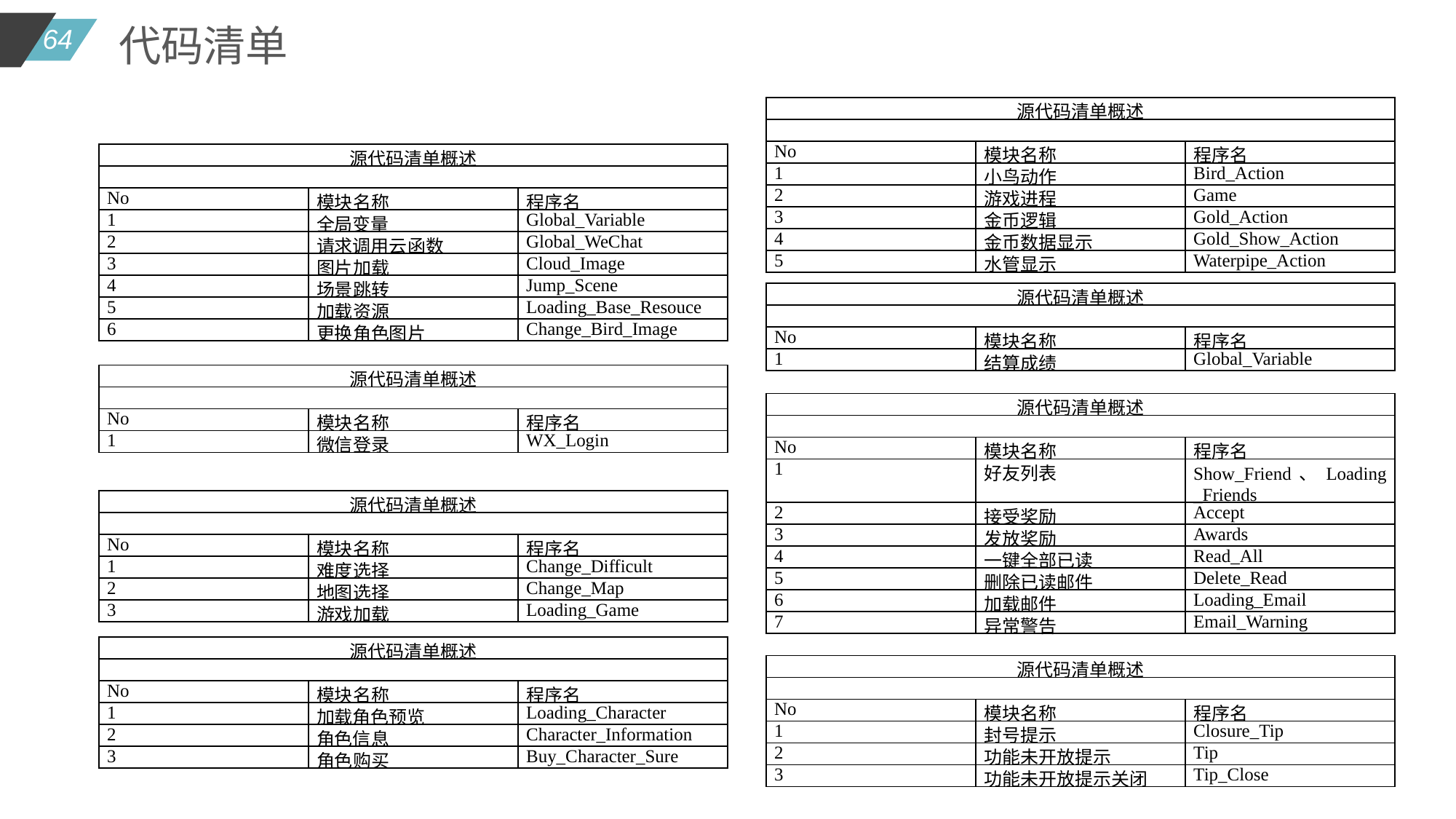

代码清单
| 源代码清单概述 |  |  |
| --- | --- | --- |
|  |  |  |
| No | 模块名称 | 程序名 |
| 1 | 小鸟动作 | Bird\_Action |
| 2 | 游戏进程 | Game |
| 3 | 金币逻辑 | Gold\_Action |
| 4 | 金币数据显示 | Gold\_Show\_Action |
| 5 | 水管显示 | Waterpipe\_Action |
| 源代码清单概述 |  |  |
| --- | --- | --- |
|  |  |  |
| No | 模块名称 | 程序名 |
| 1 | 全局变量 | Global\_Variable |
| 2 | 请求调用云函数 | Global\_WeChat |
| 3 | 图片加载 | Cloud\_Image |
| 4 | 场景跳转 | Jump\_Scene |
| 5 | 加载资源 | Loading\_Base\_Resouce |
| 6 | 更换角色图片 | Change\_Bird\_Image |
| 源代码清单概述 |  |  |
| --- | --- | --- |
|  |  |  |
| No | 模块名称 | 程序名 |
| 1 | 结算成绩 | Global\_Variable |
| 源代码清单概述 |  |  |
| --- | --- | --- |
|  |  |  |
| No | 模块名称 | 程序名 |
| 1 | 微信登录 | WX\_Login |
| 源代码清单概述 |  |  |
| --- | --- | --- |
|  |  |  |
| No | 模块名称 | 程序名 |
| 1 | 好友列表 | Show\_Friend、Loading\_Friends |
| 2 | 接受奖励 | Accept |
| 3 | 发放奖励 | Awards |
| 4 | 一键全部已读 | Read\_All |
| 5 | 删除已读邮件 | Delete\_Read |
| 6 | 加载邮件 | Loading\_Email |
| 7 | 异常警告 | Email\_Warning |
| 源代码清单概述 |  |  |
| --- | --- | --- |
|  |  |  |
| No | 模块名称 | 程序名 |
| 1 | 难度选择 | Change\_Difficult |
| 2 | 地图选择 | Change\_Map |
| 3 | 游戏加载 | Loading\_Game |
| 源代码清单概述 |  |  |
| --- | --- | --- |
|  |  |  |
| No | 模块名称 | 程序名 |
| 1 | 加载角色预览 | Loading\_Character |
| 2 | 角色信息 | Character\_Information |
| 3 | 角色购买 | Buy\_Character\_Sure |
| 源代码清单概述 |  |  |
| --- | --- | --- |
|  |  |  |
| No | 模块名称 | 程序名 |
| 1 | 封号提示 | Closure\_Tip |
| 2 | 功能未开放提示 | Tip |
| 3 | 功能未开放提示关闭 | Tip\_Close |